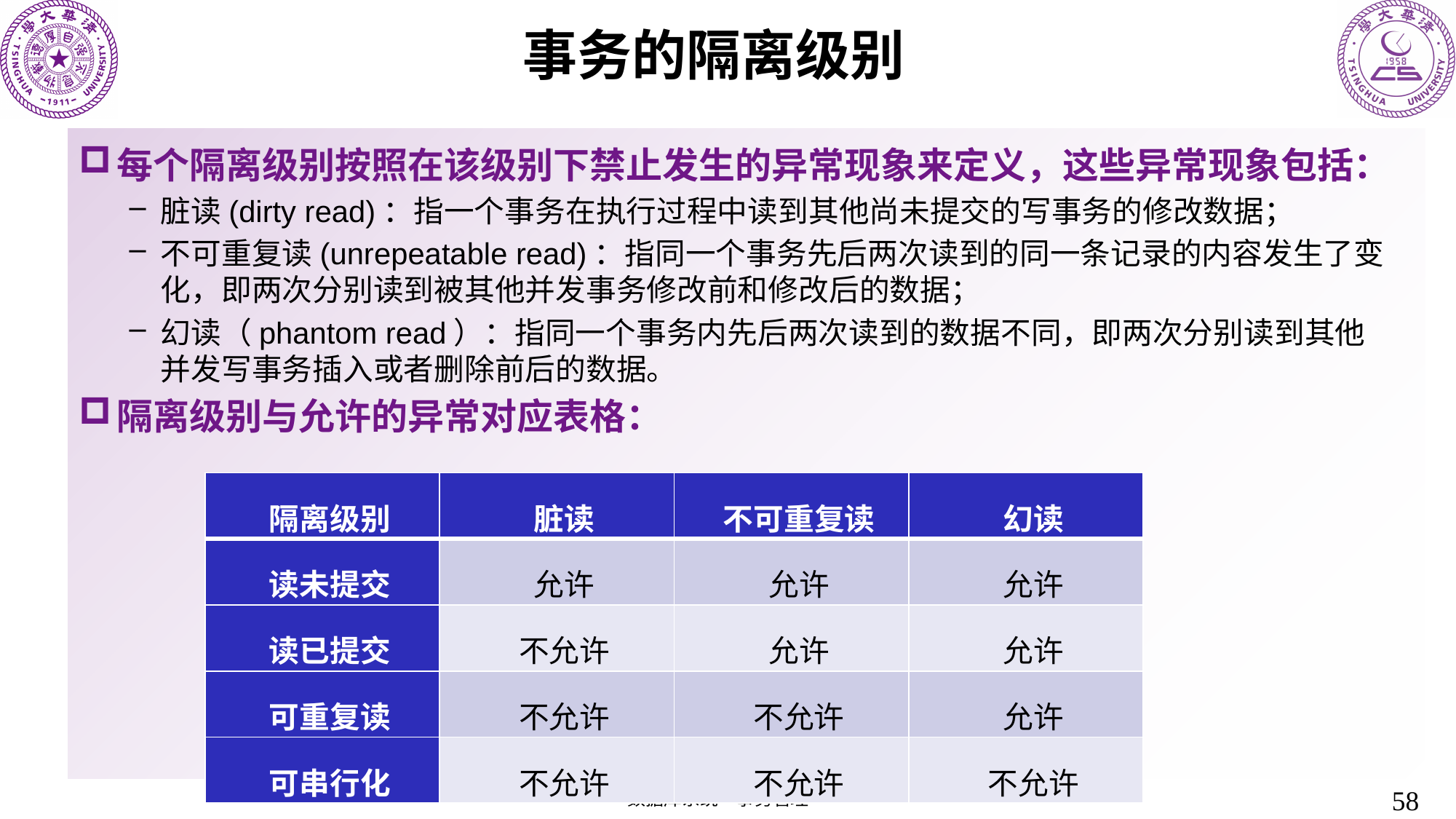

# 事务的隔离级别

每个隔离级别按照在该级别下禁止发生的异常现象来定义，这些异常现象包括：
脏读(dirty read)：指一个事务在执行过程中读到其他尚未提交的写事务的修改数据；
不可重复读(unrepeatable read)：指同一个事务先后两次读到的同一条记录的内容发生了变化，即两次分别读到被其他并发事务修改前和修改后的数据；
幻读（phantom read）：指同一个事务内先后两次读到的数据不同，即两次分别读到其他并发写事务插入或者删除前后的数据。
隔离级别与允许的异常对应表格：

| 隔离级别 | 脏读 | 不可重复读 | 幻读 |
| --- | --- | --- | --- |
| 读未提交 | 允许 | 允许 | 允许 |
| 读已提交 | 不允许 | 允许 | 允许 |
| 可重复读 | 不允许 | 不允许 | 允许 |
| 可串行化 | 不允许 | 不允许 | 不允许 |
58
数据库系统—事务管理